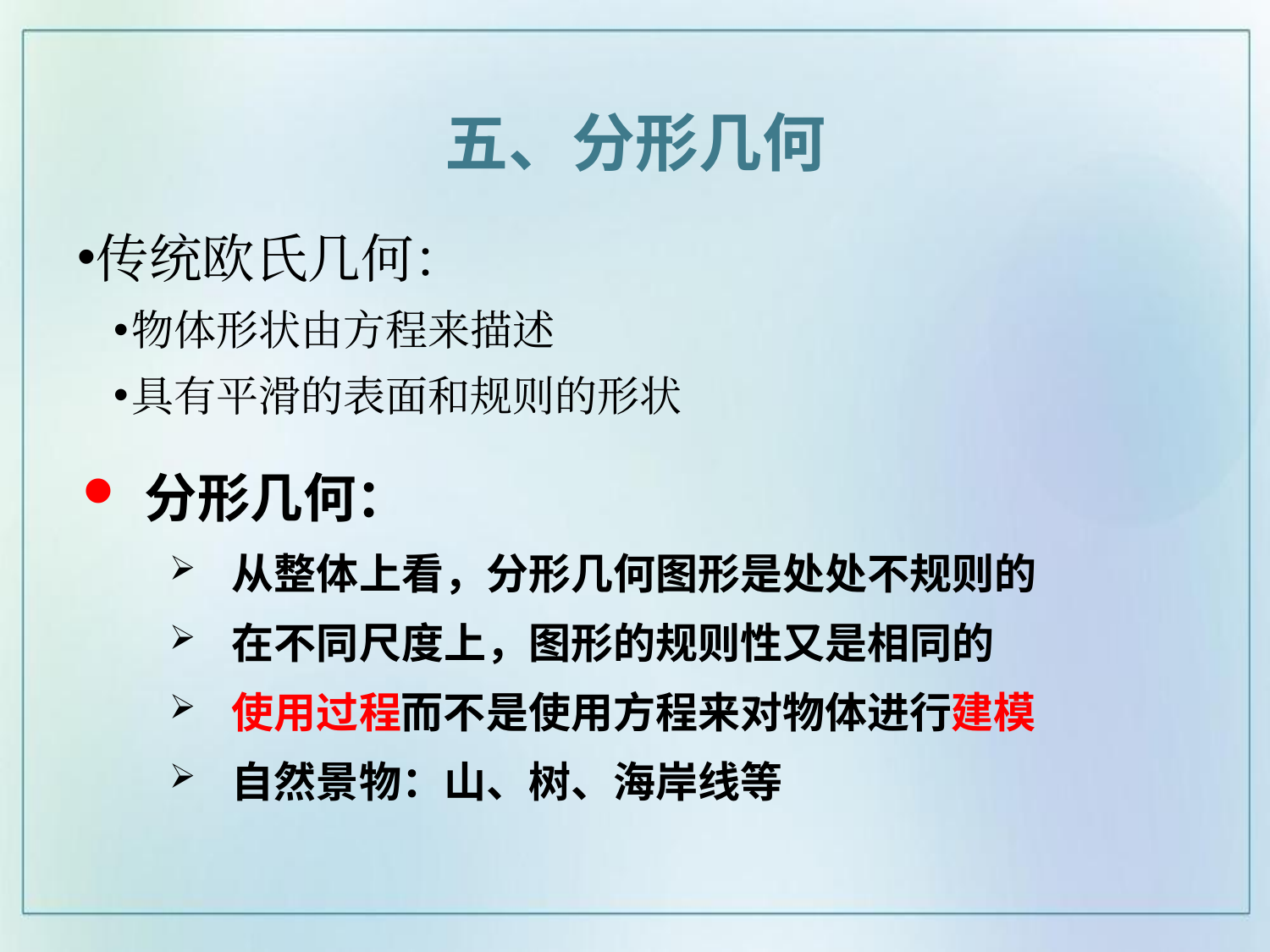

五、分形几何
传统欧氏几何：
物体形状由方程来描述
具有平滑的表面和规则的形状
分形几何：
从整体上看，分形几何图形是处处不规则的
在不同尺度上，图形的规则性又是相同的
使用过程而不是使用方程来对物体进行建模
自然景物：山、树、海岸线等